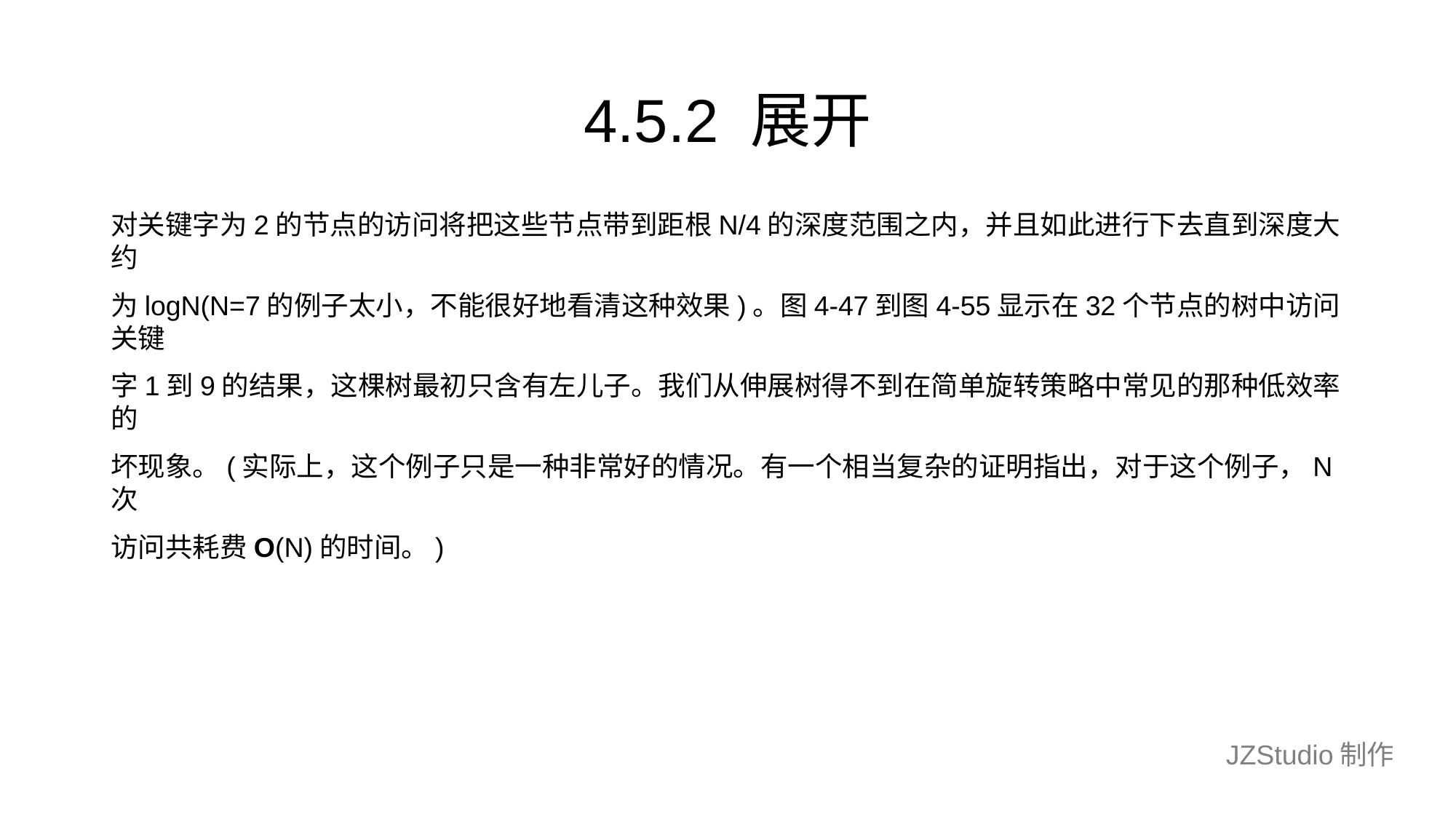

# 4.5.2 展开
对关键字为2的节点的访问将把这些节点带到距根N/4的深度范围之内，并且如此进行下去直到深度大约
为logN(N=7的例子太小，不能很好地看清这种效果)。图4-47到图4-55显示在32个节点的树中访问关键
字1到9的结果，这棵树最初只含有左儿子。我们从伸展树得不到在简单旋转策略中常见的那种低效率的
坏现象。(实际上，这个例子只是一种非常好的情况。有一个相当复杂的证明指出，对于这个例子，N次
访问共耗费O(N)的时间。)